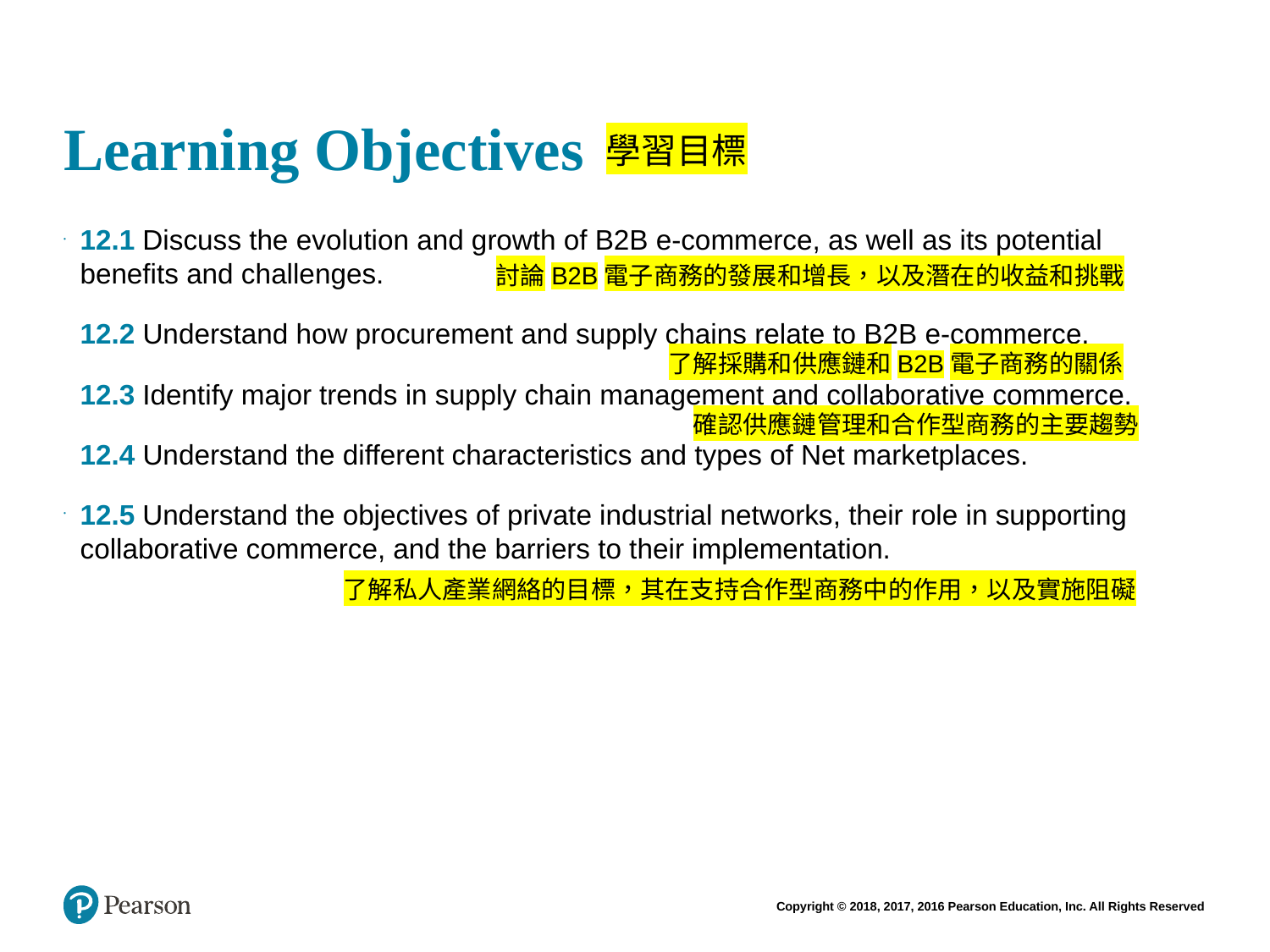

# Learning Objectives
學習目標
12.1 Discuss the evolution and growth of B2B e-commerce, as well as its potential benefits and challenges.
12.2 Understand how procurement and supply chains relate to B2B e-commerce.
12.3 Identify major trends in supply chain management and collaborative commerce.
12.4 Understand the different characteristics and types of Net marketplaces.
12.5 Understand the objectives of private industrial networks, their role in supporting collaborative commerce, and the barriers to their implementation.
討論B2B電子商務的發展和增長，以及潛在的收益和挑戰
了解採購和供應鏈和B2B電子商務的關係
確認供應鏈管理和合作型商務的主要趨勢
了解私人產業網絡的目標，其在支持合作型商務中的作用，以及實施阻礙